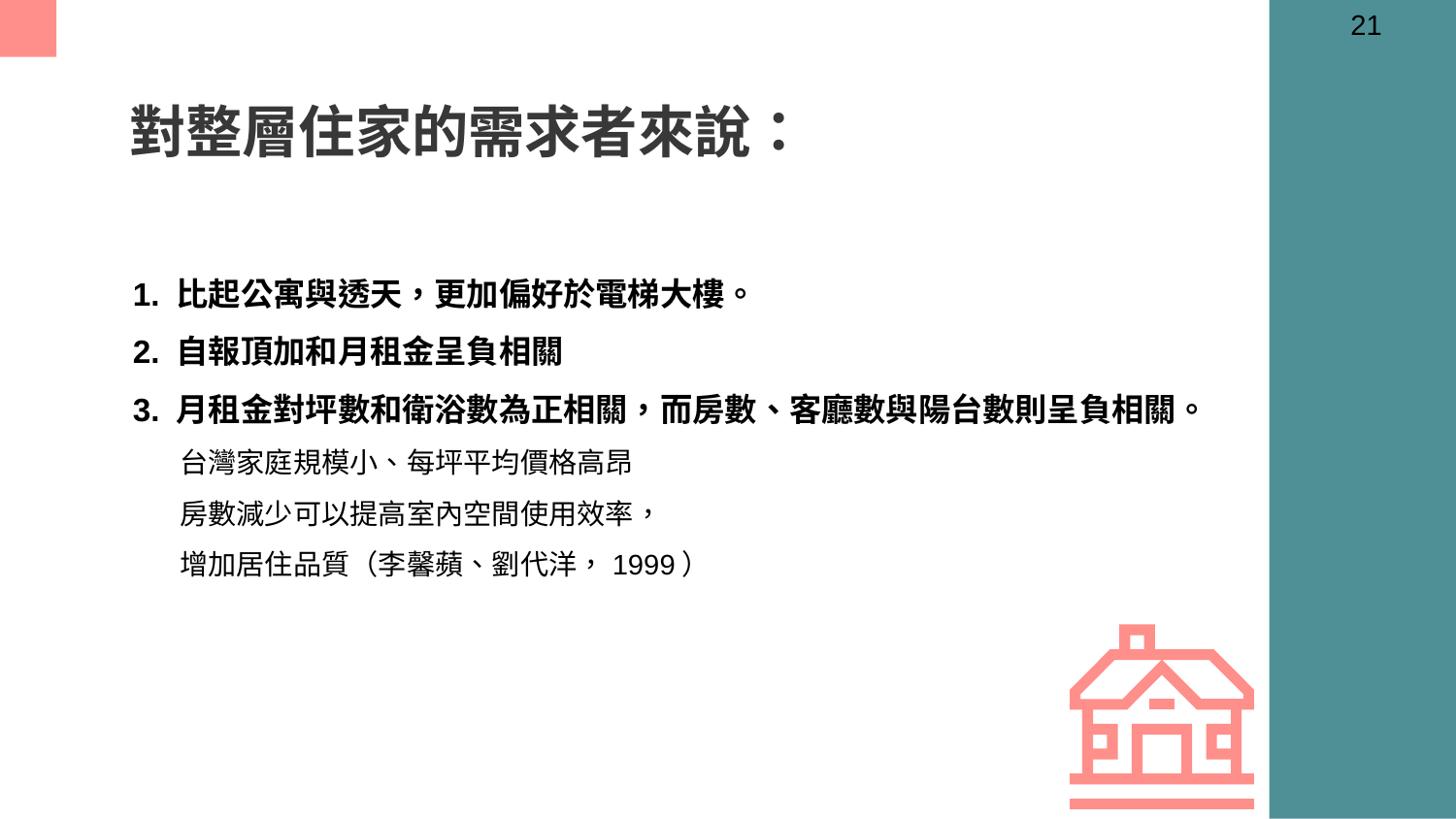

21
# 對整層住家的需求者來說：
1. 比起公寓與透天，更加偏好於電梯大樓。
2. 自報頂加和月租金呈負相關
3. 月租金對坪數和衛浴數為正相關，而房數、客廳數與陽台數則呈負相關。
     台灣家庭規模小、每坪平均價格高昂
     房數減少可以提高室內空間使用效率，
     增加居住品質（李馨蘋、劉代洋，1999）